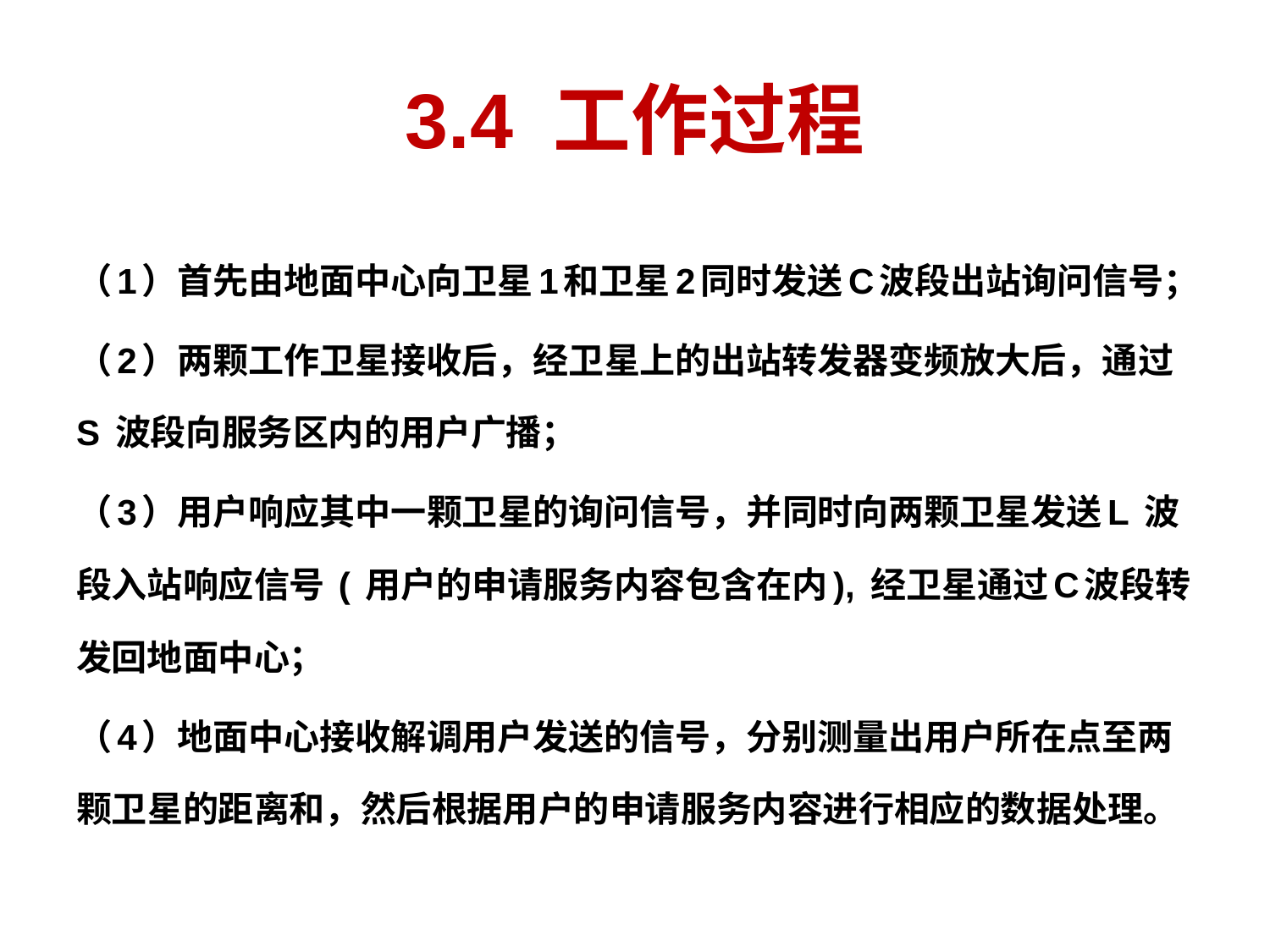

# 3.4 工作过程
（1）首先由地面中心向卫星1和卫星2同时发送C波段出站询问信号；
（2）两颗工作卫星接收后，经卫星上的出站转发器变频放大后，通过S 波段向服务区内的用户广播；
（3）用户响应其中一颗卫星的询问信号，并同时向两颗卫星发送L 波段入站响应信号 ( 用户的申请服务内容包含在内), 经卫星通过C波段转发回地面中心；
（4）地面中心接收解调用户发送的信号，分别测量出用户所在点至两颗卫星的距离和，然后根据用户的申请服务内容进行相应的数据处理。